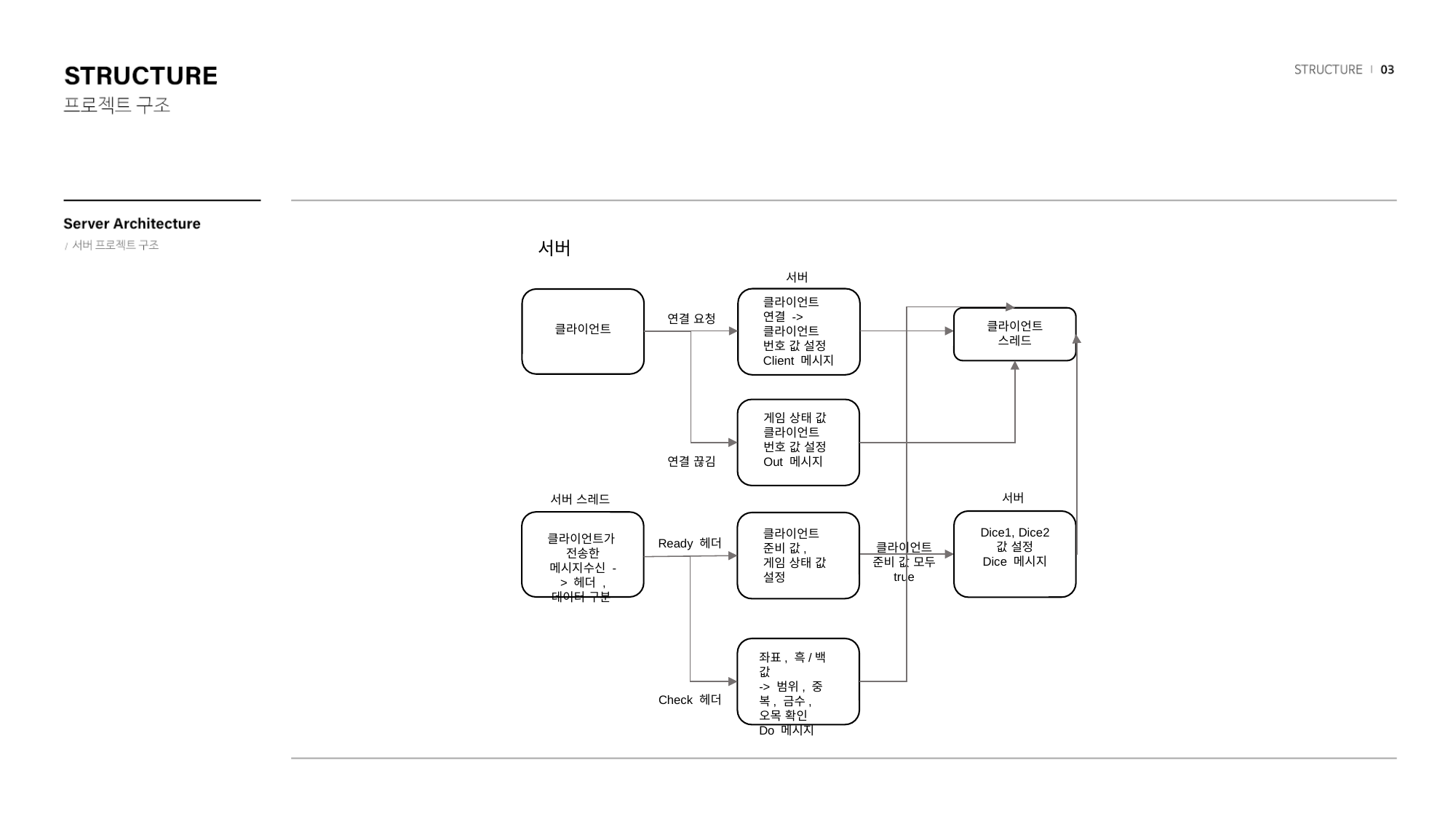

서버
서버

클라이언트
연결 ->
클라이언트
번호 값 설정
Client 메시지
연결 요청

클라이언트
스레드
클라이언트

게임 상태 값 클라이언트 번호 값 설정
Out 메시지
연결 끊김
서버

서버 스레드

Dice1, Dice2 값 설정
Dice 메시지
클라이언트
준비 값,
게임 상태 값 설정
클라이언트가  전송한 메시지수신 -> 헤더 , 데이터 구분
Ready 헤더
클라이언트
준비 값 모두 true

좌표, 흑/백 값
-> 범위, 중복, 금수, 오목 확인
Do 메시지
Check 헤더